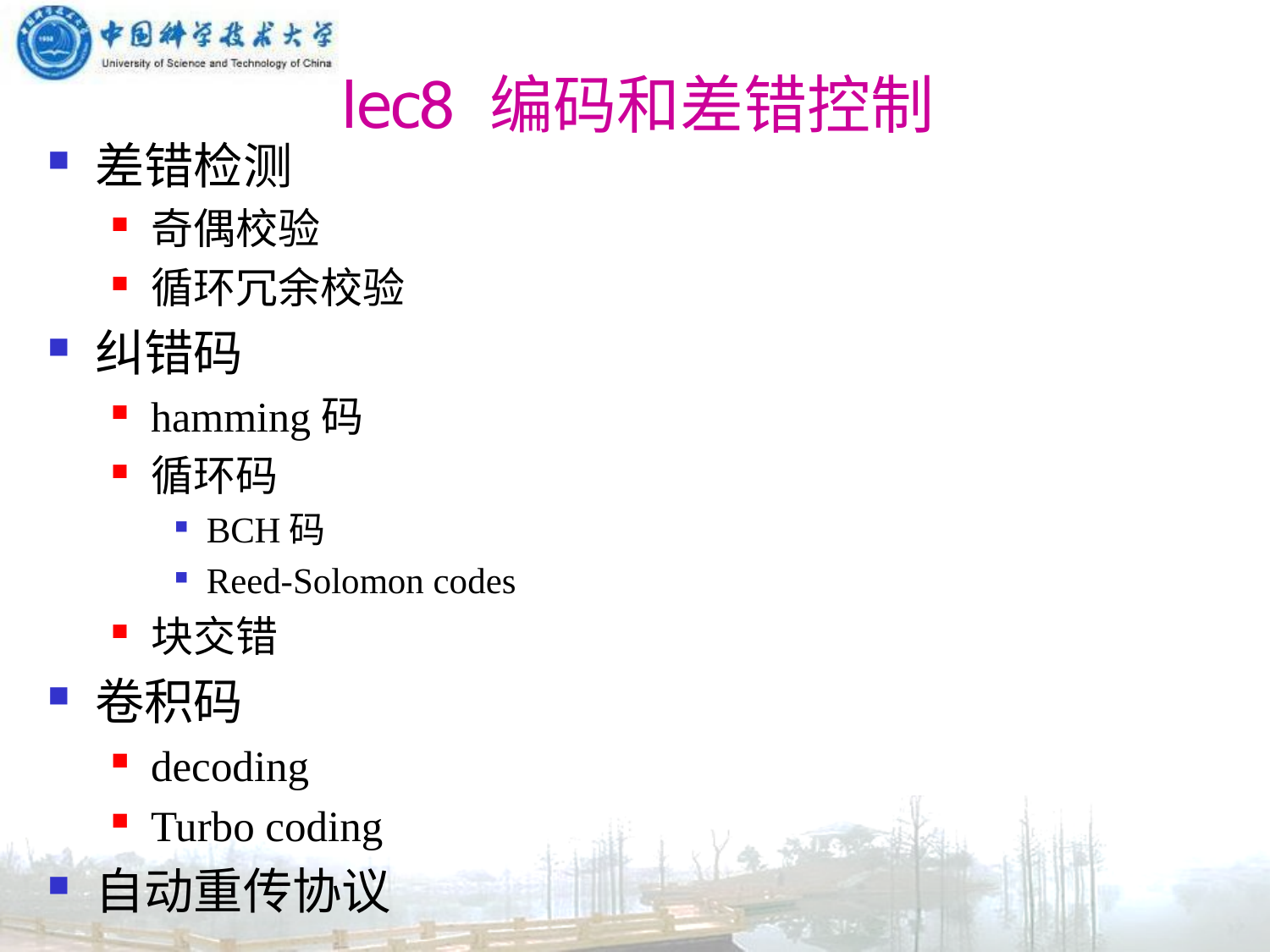

# lec8 编码和差错控制
差错检测
奇偶校验
循环冗余校验
纠错码
hamming码
循环码
BCH码
Reed-Solomon codes
块交错
卷积码
decoding
Turbo coding
自动重传协议
55